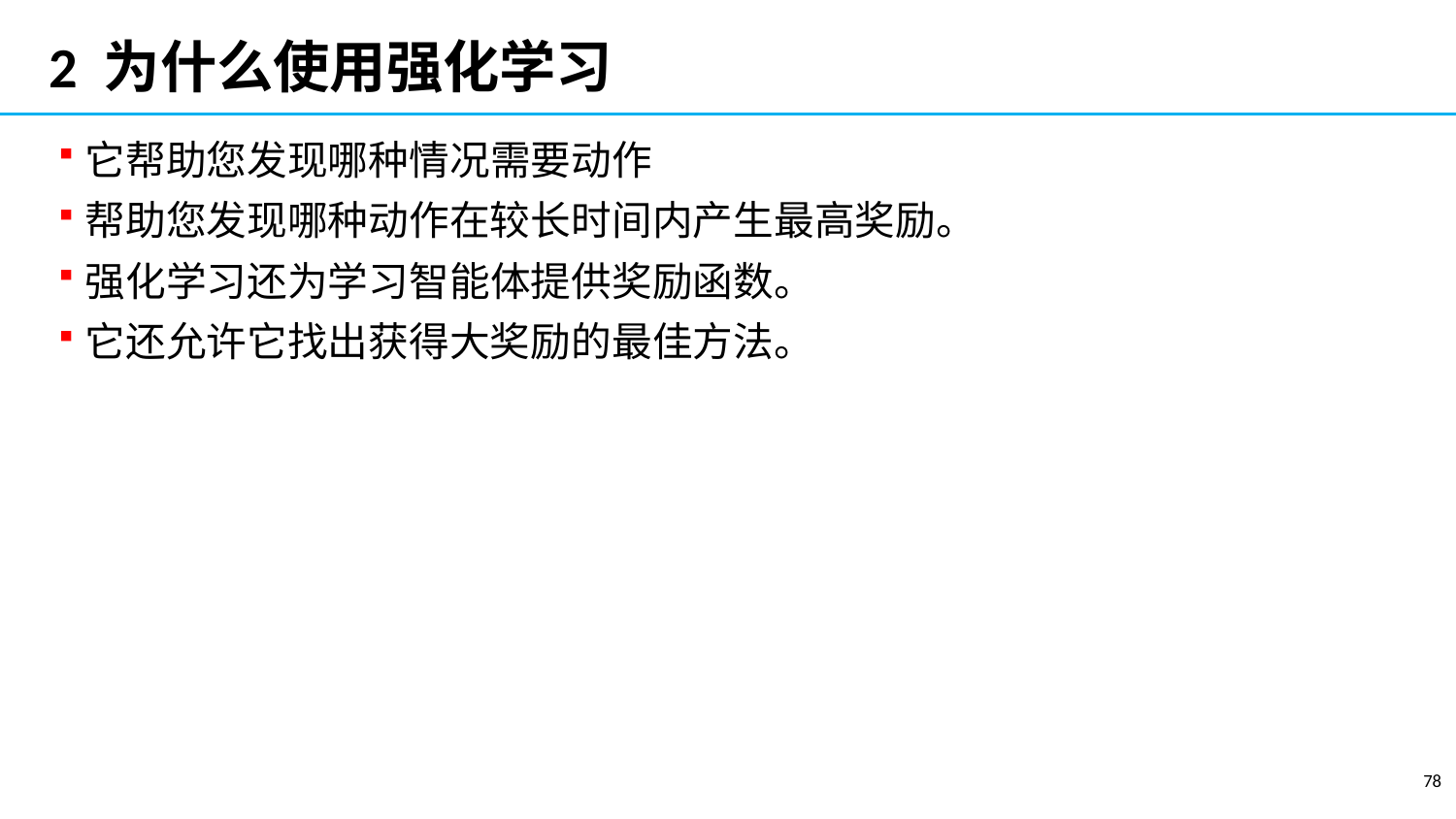

# 2 为什么使用强化学习

它帮助您发现哪种情况需要动作
帮助您发现哪种动作在较长时间内产生最高奖励。
强化学习还为学习智能体提供奖励函数。
它还允许它找出获得大奖励的最佳方法。
78